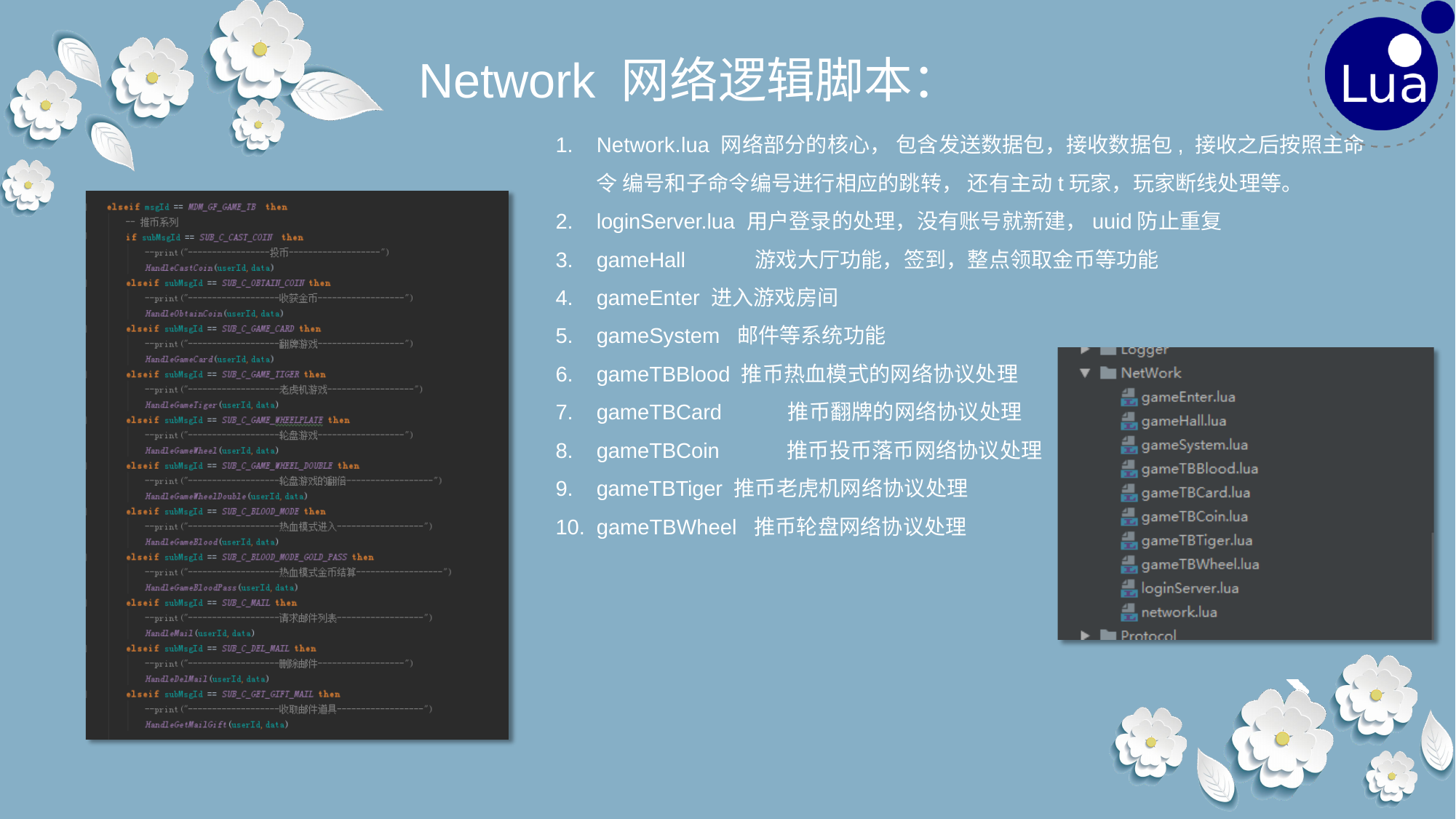

# Network 网络逻辑脚本：

Network.lua 网络部分的核心， 包含发送数据包，接收数据包, 接收之后按照主命令 编号和子命令编号进行相应的跳转， 还有主动t玩家，玩家断线处理等。
loginServer.lua 用户登录的处理，没有账号就新建，uuid防止重复
gameHall	游戏大厅功能，签到，整点领取金币等功能
gameEnter 进入游戏房间
gameSystem 邮件等系统功能
gameTBBlood 推币热血模式的网络协议处理
gameTBCard	推币翻牌的网络协议处理
gameTBCoin	推币投币落币网络协议处理
gameTBTiger 推币老虎机网络协议处理
gameTBWheel 推币轮盘网络协议处理